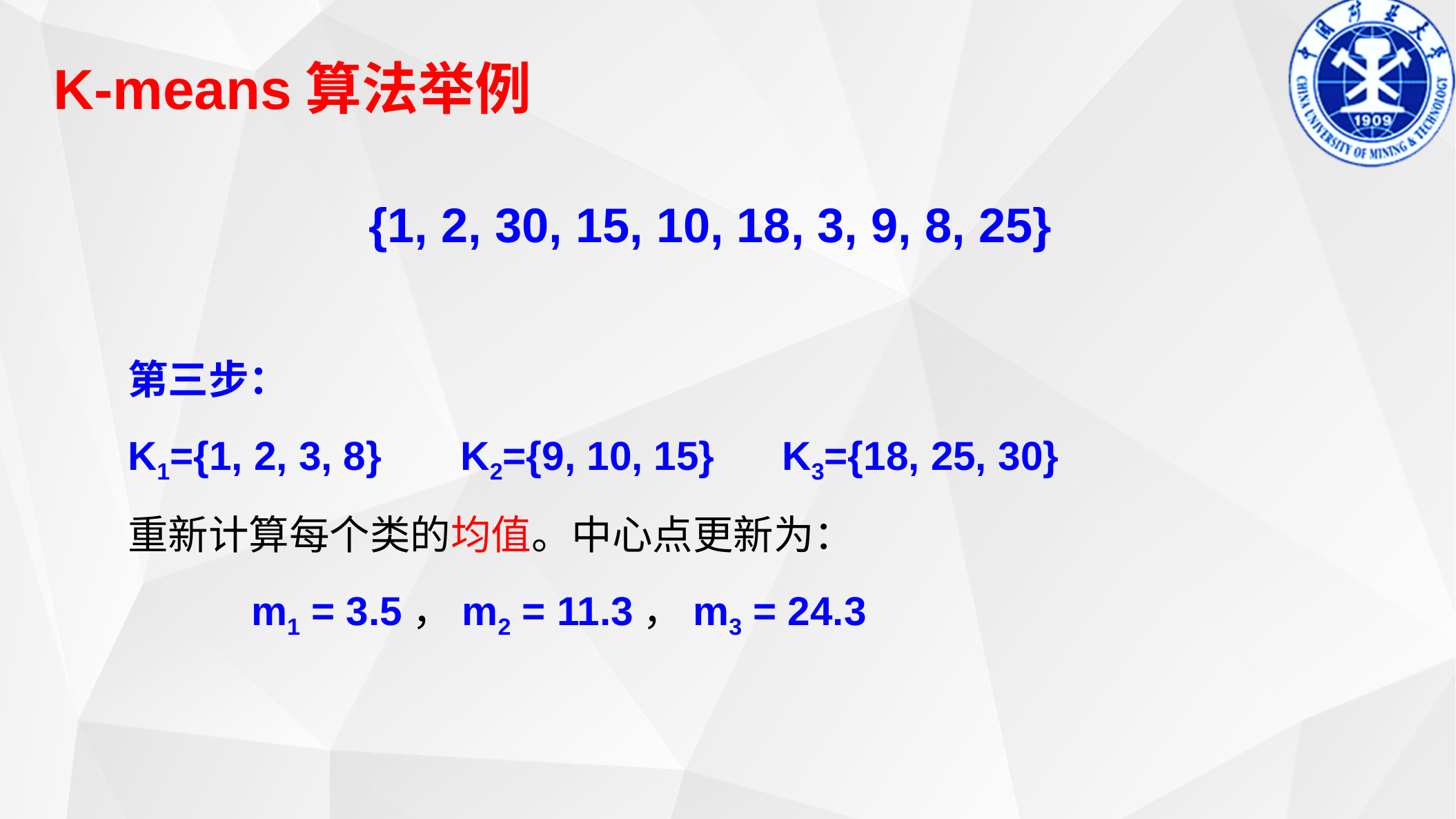

K-means算法举例
{1, 2, 30, 15, 10, 18, 3, 9, 8, 25}
第三步：
K1={1, 2, 3, 8}       K2={9, 10, 15}      K3={18, 25, 30}
重新计算每个类的均值。中心点更新为：
           m1 = 3.5，m2 = 11.3，m3 = 24.3